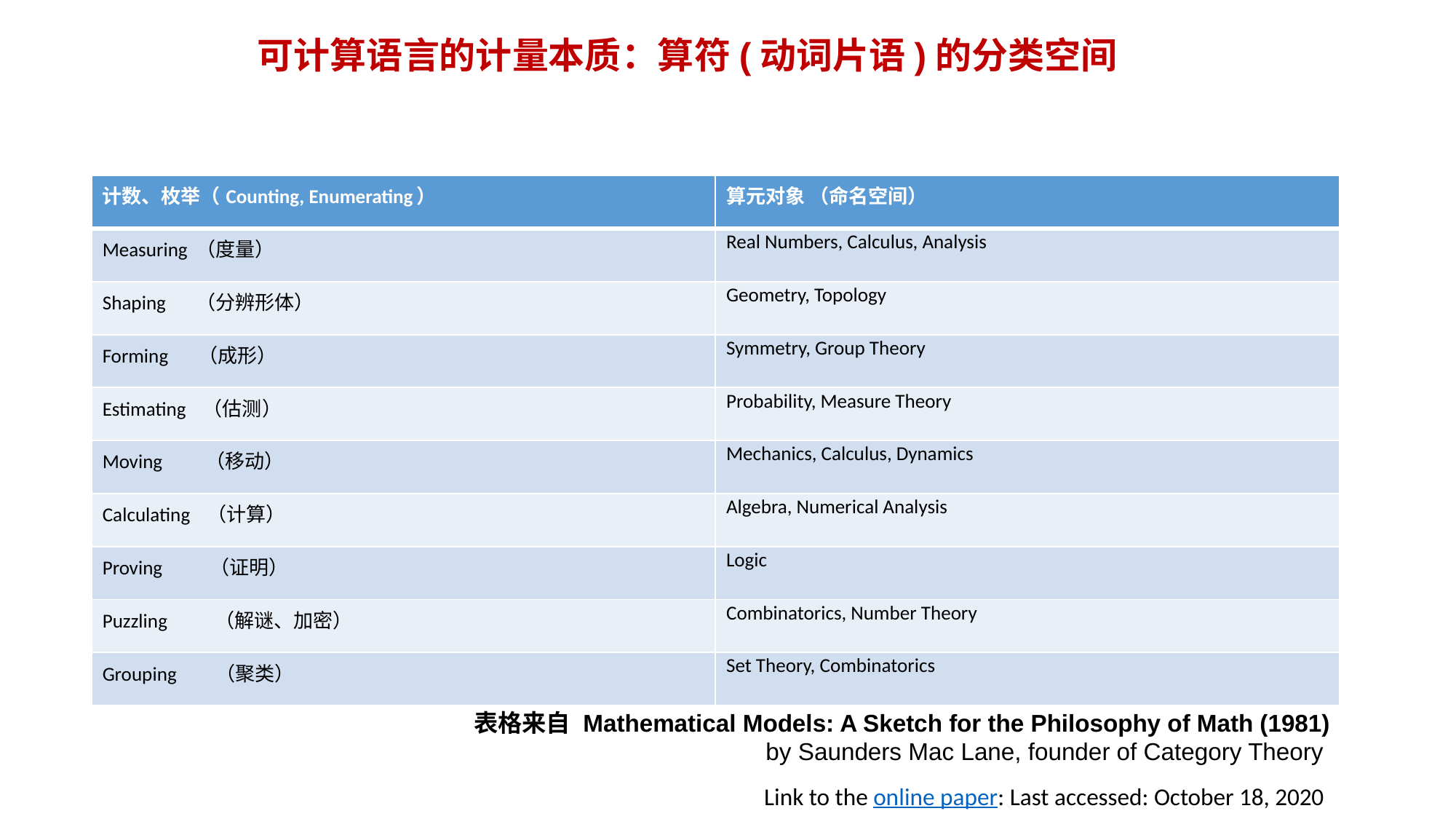

可计算语言的计量本质：算符(动词片语)的分类空间
| 计数、枚举（Counting, Enumerating） | 算元对象 （命名空间） |
| --- | --- |
| Measuring （度量） | Real Numbers, Calculus, Analysis |
| Shaping （分辨形体） | Geometry, Topology |
| Forming （成形） | Symmetry, Group Theory |
| Estimating （估测） | Probability, Measure Theory |
| Moving （移动） | Mechanics, Calculus, Dynamics |
| Calculating （计算） | Algebra, Numerical Analysis |
| Proving （证明） | Logic |
| Puzzling （解谜、加密） | Combinatorics, Number Theory |
| Grouping （聚类） | Set Theory, Combinatorics |
表格来自 Mathematical Models: A Sketch for the Philosophy of Math (1981)
by Saunders Mac Lane, founder of Category Theory
Link to the online paper: Last accessed: October 18, 2020